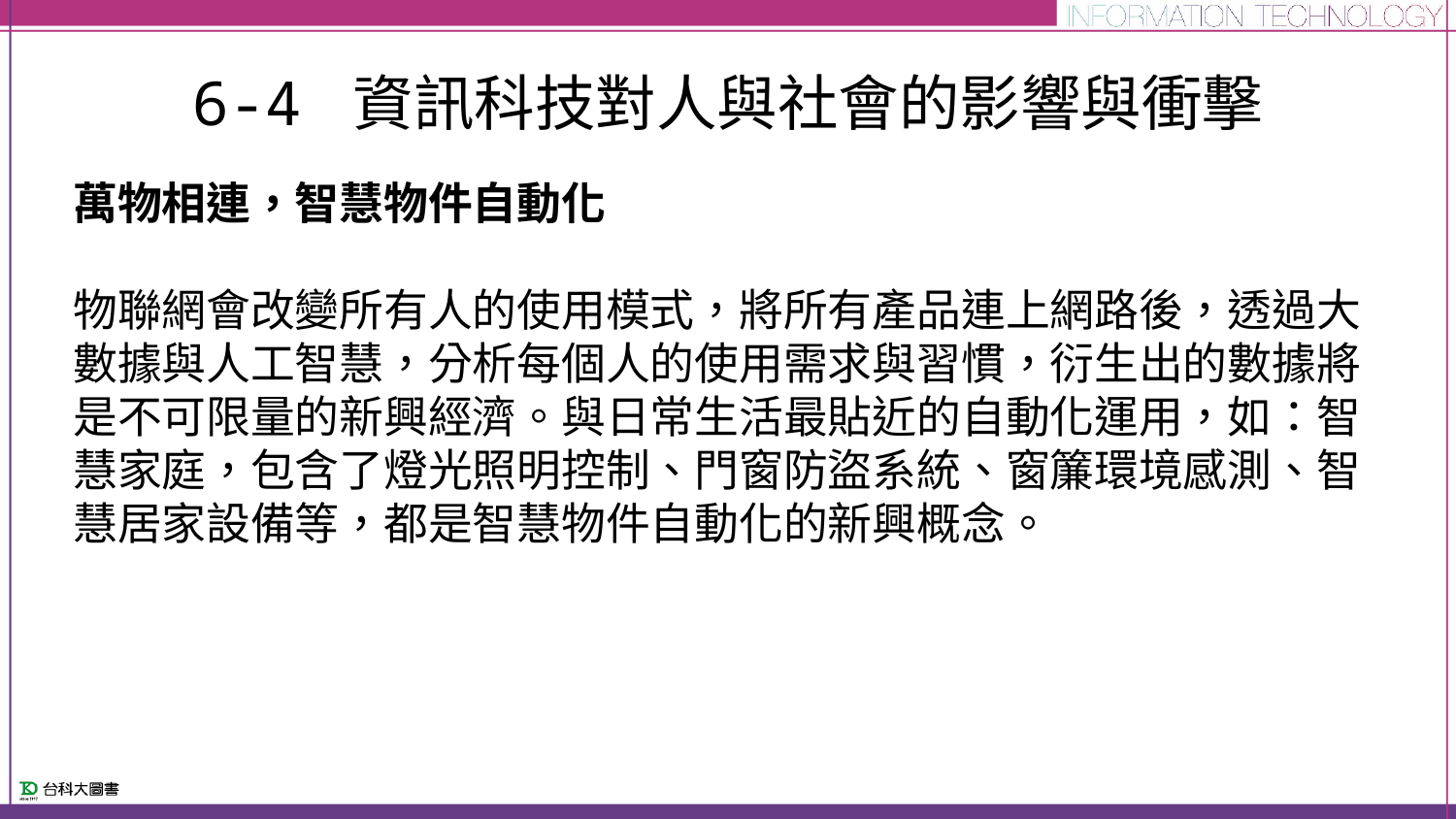

# 6-4 資訊科技對人與社會的影響與衝擊
萬物相連，智慧物件自動化

物聯網會改變所有人的使用模式，將所有產品連上網路後，透過大數據與人工智慧，分析每個人的使用需求與習慣，衍生出的數據將是不可限量的新興經濟。與日常生活最貼近的自動化運用，如：智慧家庭，包含了燈光照明控制、門窗防盜系統、窗簾環境感測、智慧居家設備等，都是智慧物件自動化的新興概念。